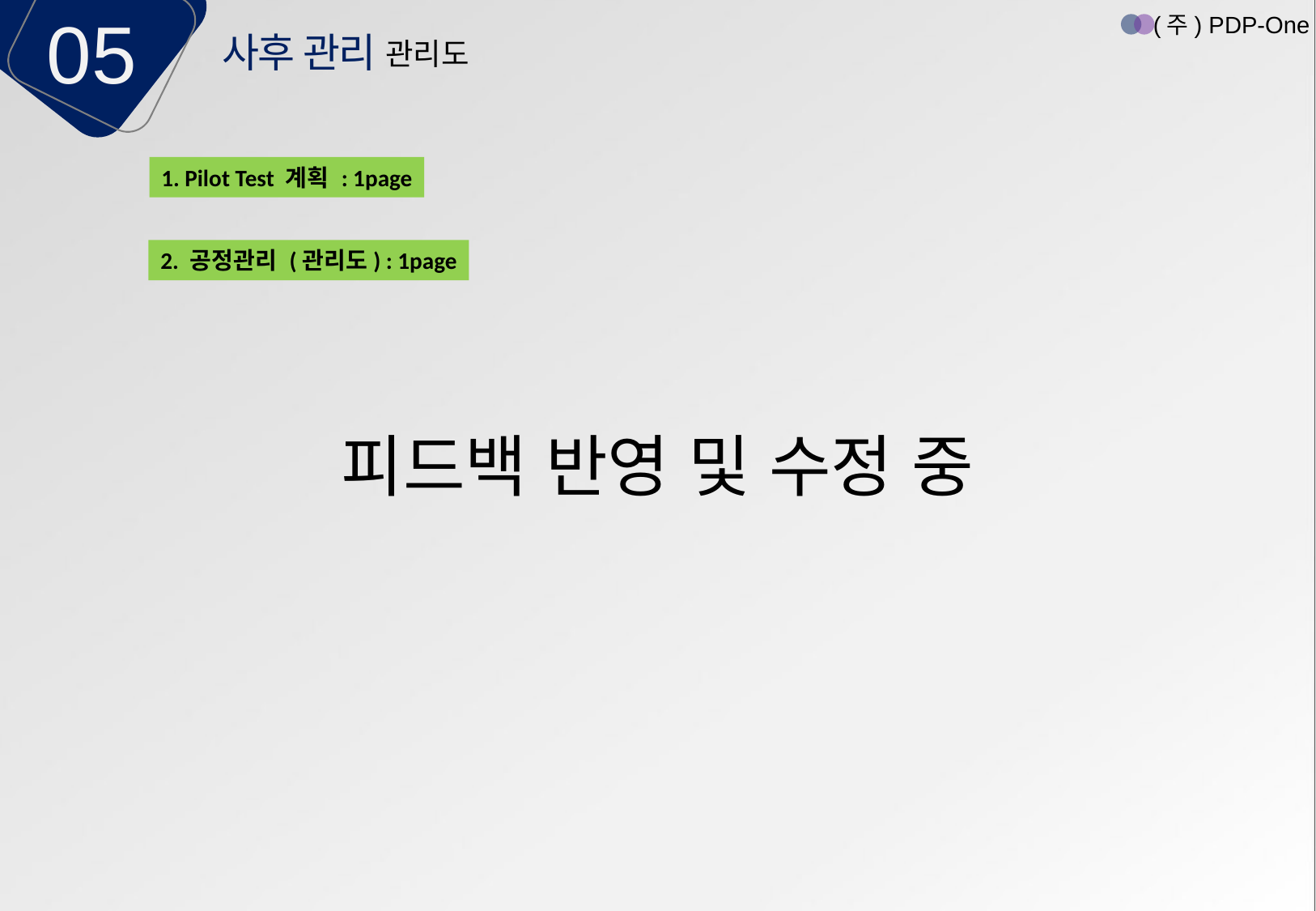

05
(주) PDP-One

사후 관리
관리도

1. Pilot Test 계획 : 1page
2. 공정관리 (관리도) : 1page
피드백 반영 및 수정 중